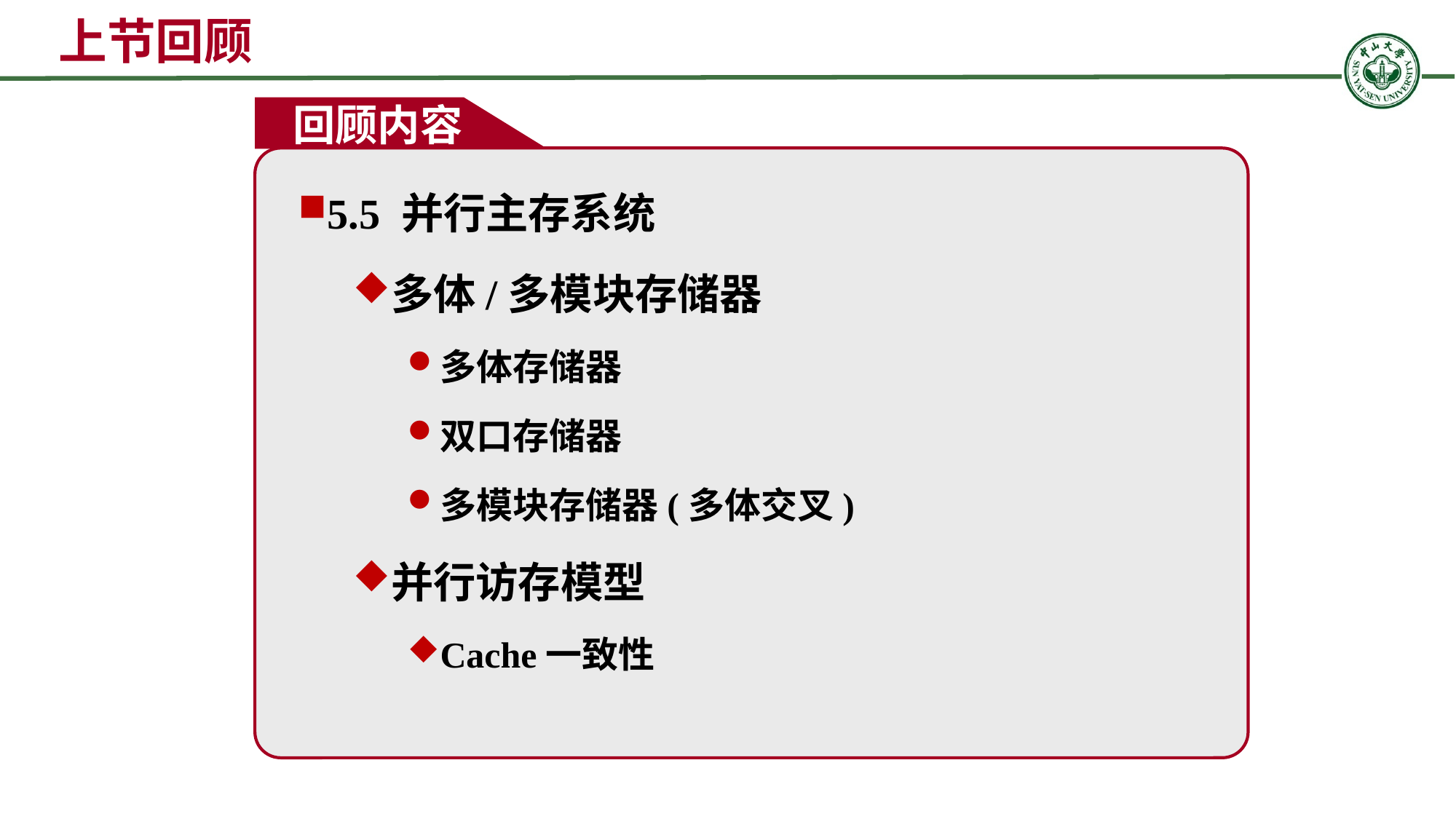

上节回顾
回顾内容

5.5 并行主存系统
多体/多模块存储器
多体存储器
双口存储器
多模块存储器(多体交叉)
并行访存模型
Cache一致性